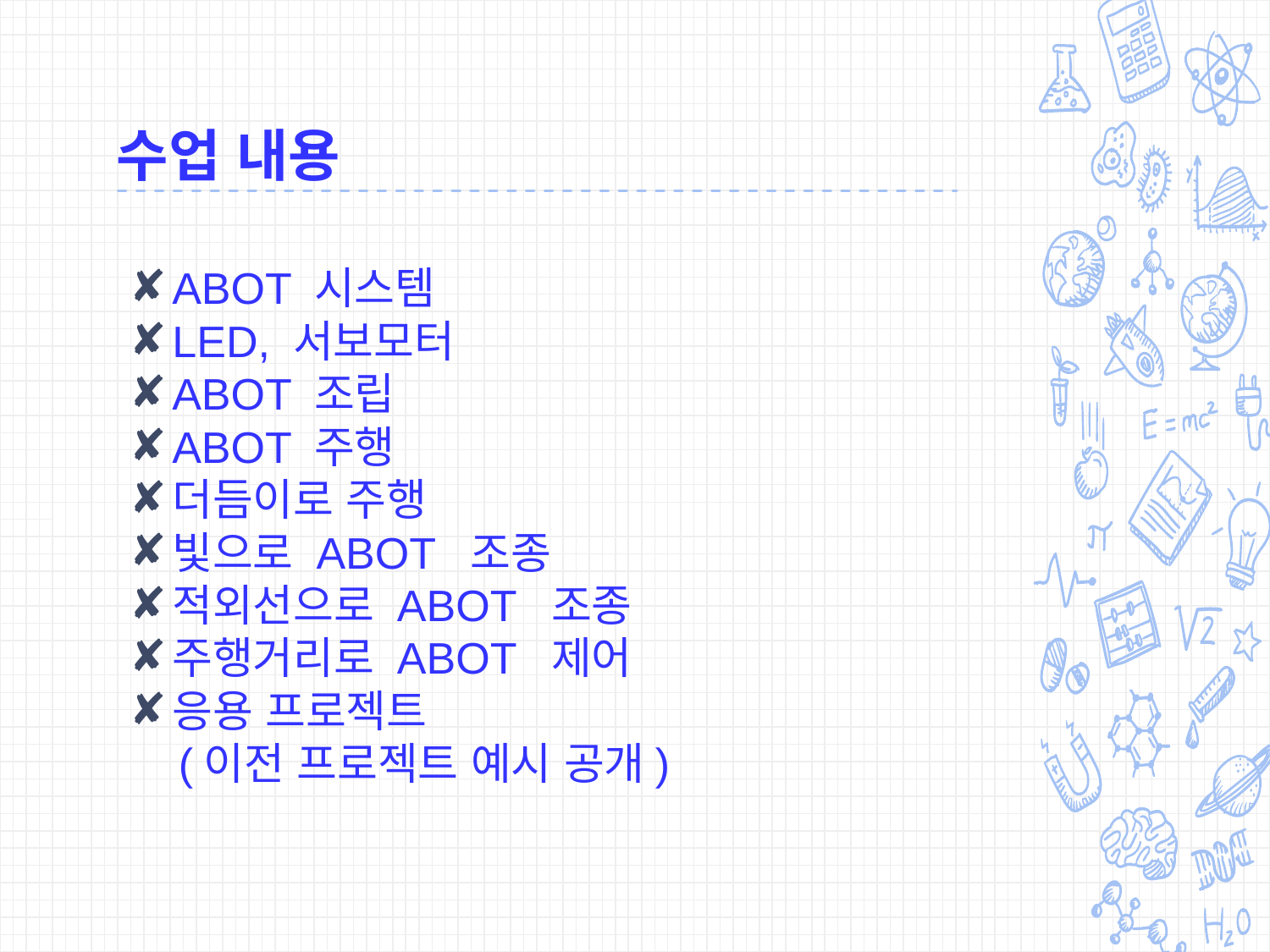

# 수업 내용
ABOT 시스템
LED, 서보모터
ABOT 조립
ABOT 주행
더듬이로 주행
빛으로 ABOT  조종
적외선으로 ABOT  조종
주행거리로 ABOT  제어
응용 프로젝트
    (이전 프로젝트 예시 공개)